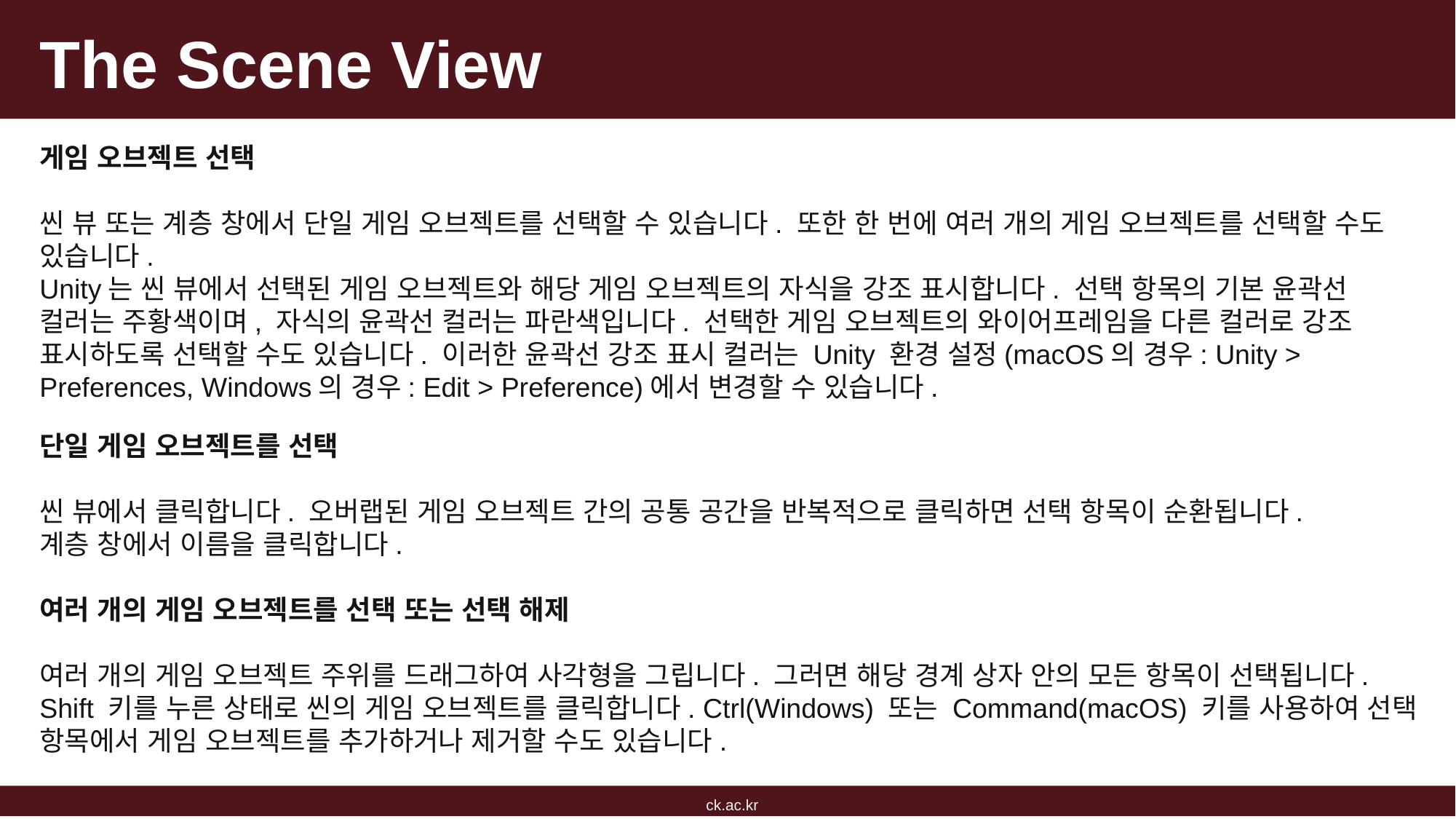

# The Scene View
게임 오브젝트 선택

씬 뷰 또는 계층 창에서 단일 게임 오브젝트를 선택할 수 있습니다. 또한 한 번에 여러 개의 게임 오브젝트를 선택할 수도 있습니다.
Unity는 씬 뷰에서 선택된 게임 오브젝트와 해당 게임 오브젝트의 자식을 강조 표시합니다. 선택 항목의 기본 윤곽선 컬러는 주황색이며, 자식의 윤곽선 컬러는 파란색입니다. 선택한 게임 오브젝트의 와이어프레임을 다른 컬러로 강조 표시하도록 선택할 수도 있습니다. 이러한 윤곽선 강조 표시 컬러는 Unity 환경 설정(macOS의 경우: Unity > Preferences, Windows의 경우: Edit > Preference)에서 변경할 수 있습니다.

단일 게임 오브젝트를 선택

씬 뷰에서 클릭합니다. 오버랩된 게임 오브젝트 간의 공통 공간을 반복적으로 클릭하면 선택 항목이 순환됩니다.
계층 창에서 이름을 클릭합니다.

여러 개의 게임 오브젝트를 선택 또는 선택 해제

여러 개의 게임 오브젝트 주위를 드래그하여 사각형을 그립니다. 그러면 해당 경계 상자 안의 모든 항목이 선택됩니다.
Shift 키를 누른 상태로 씬의 게임 오브젝트를 클릭합니다. Ctrl(Windows) 또는 Command(macOS) 키를 사용하여 선택 항목에서 게임 오브젝트를 추가하거나 제거할 수도 있습니다.
ck.ac.kr